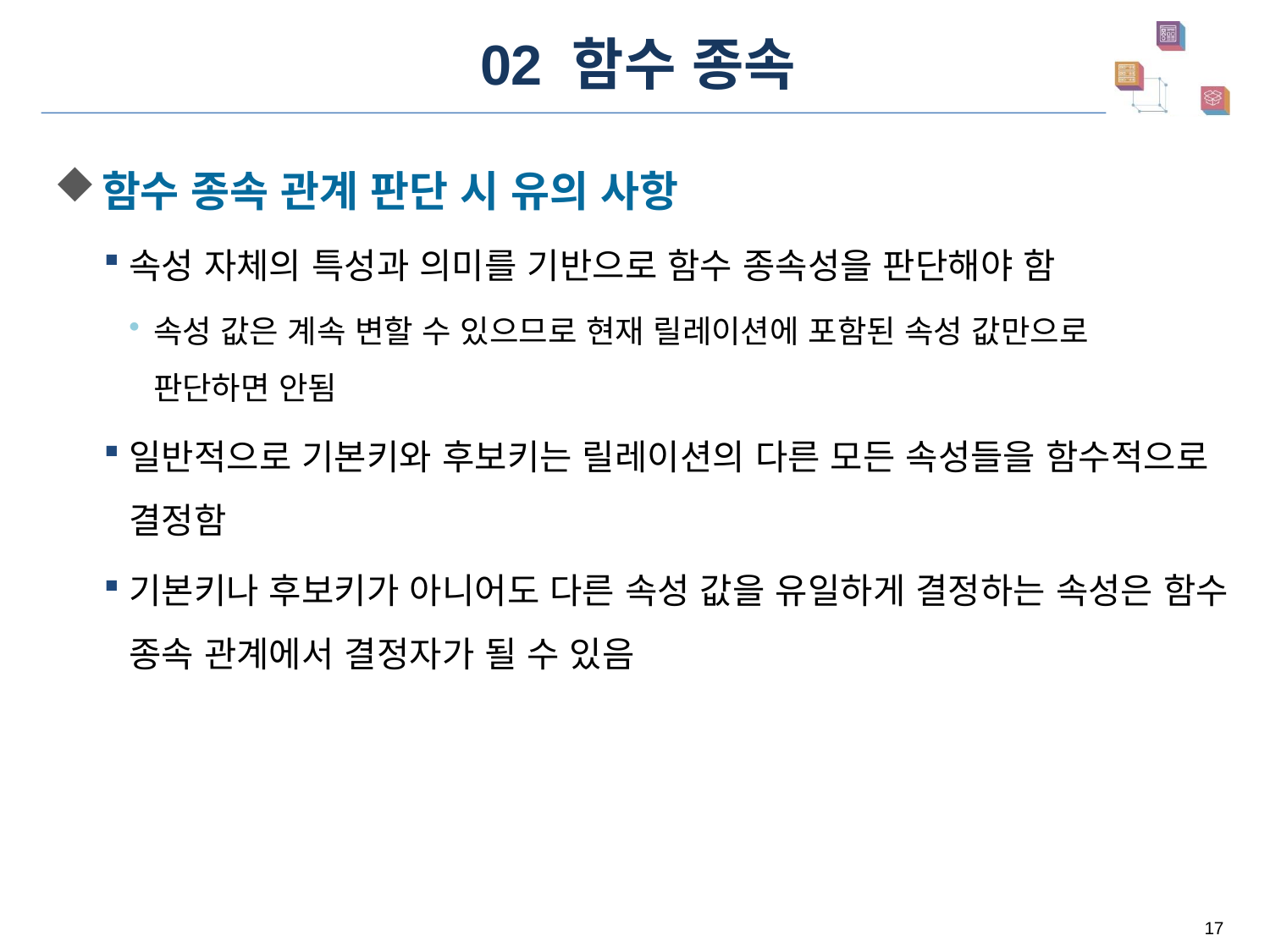

# 02 함수 종속
함수 종속 관계 판단 시 유의 사항
속성 자체의 특성과 의미를 기반으로 함수 종속성을 판단해야 함
속성 값은 계속 변할 수 있으므로 현재 릴레이션에 포함된 속성 값만으로
판단하면 안됨
일반적으로 기본키와 후보키는 릴레이션의 다른 모든 속성들을 함수적으로 결정함
기본키나 후보키가 아니어도 다른 속성 값을 유일하게 결정하는 속성은 함수 종속 관계에서 결정자가 될 수 있음